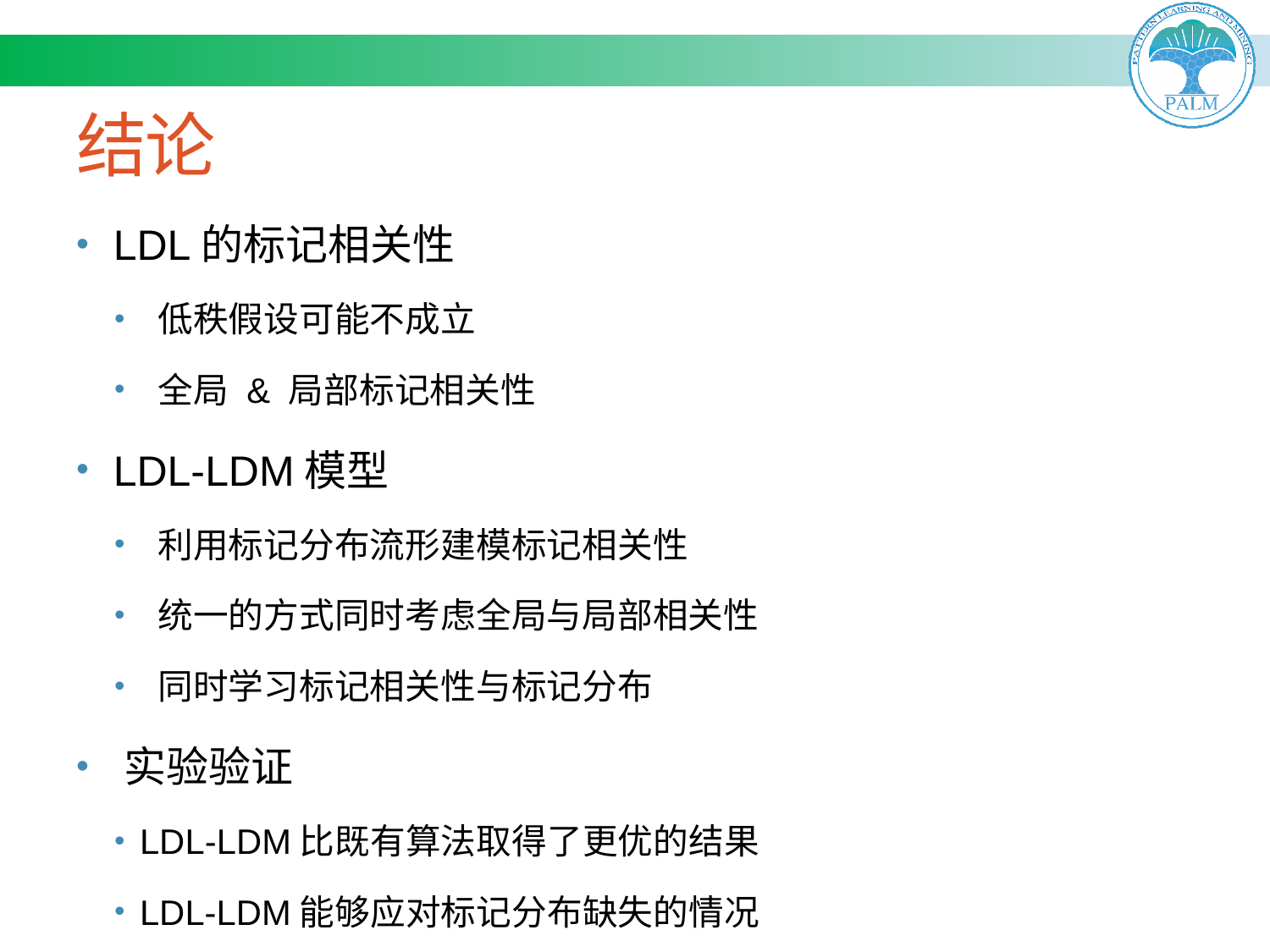

# 结论
 LDL的标记相关性
 低秩假设可能不成立
 全局 & 局部标记相关性
 LDL-LDM模型
 利用标记分布流形建模标记相关性
 统一的方式同时考虑全局与局部相关性
 同时学习标记相关性与标记分布
 实验验证
LDL-LDM比既有算法取得了更优的结果
LDL-LDM能够应对标记分布缺失的情况